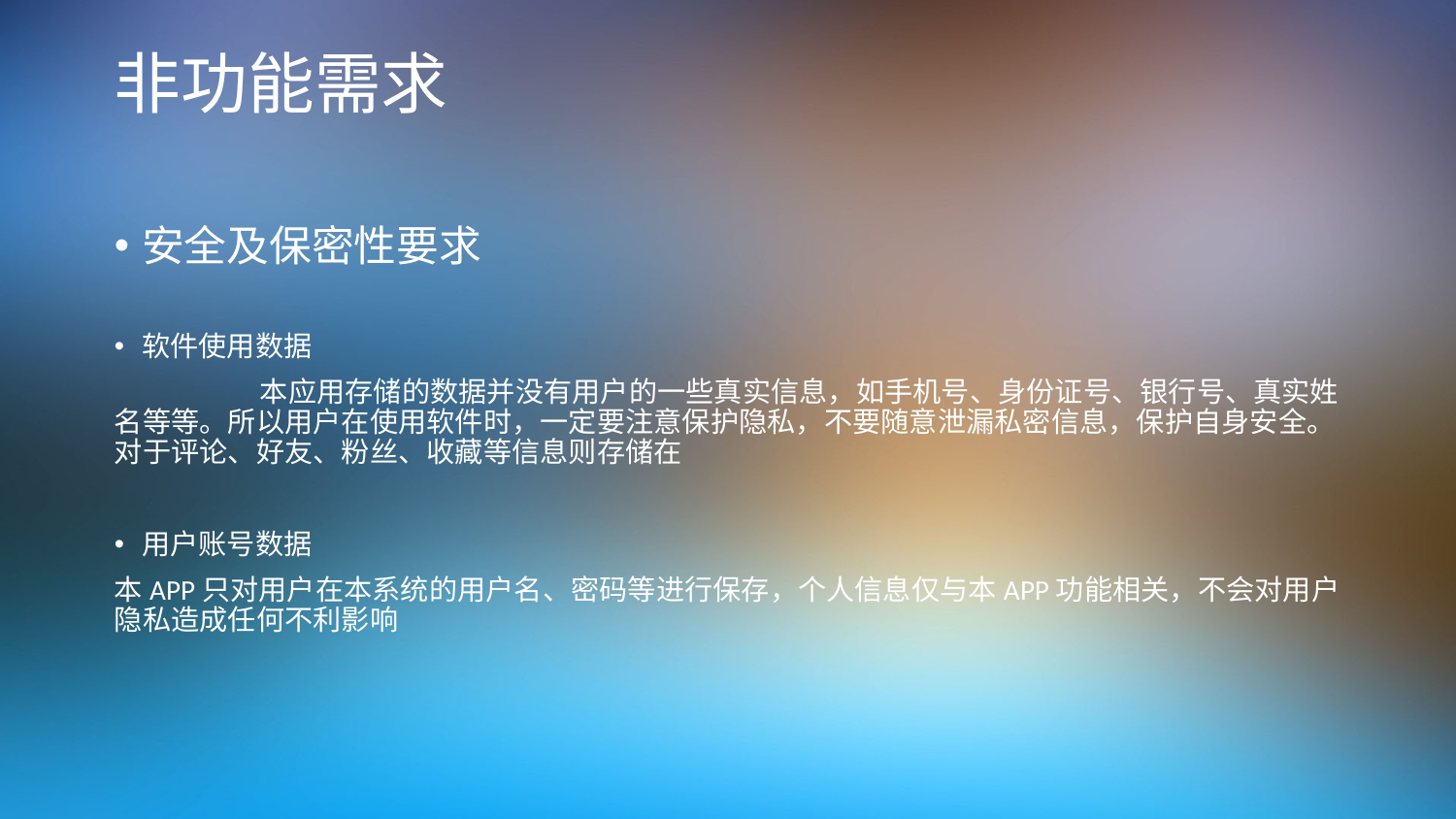

# 非功能需求
安全及保密性要求

软件使用数据
	本应用存储的数据并没有用户的一些真实信息，如手机号、身份证号、银行号、真实姓名等等。所以用户在使用软件时，一定要注意保护隐私，不要随意泄漏私密信息，保护自身安全。对于评论、好友、粉丝、收藏等信息则存储在

用户账号数据
本APP只对用户在本系统的用户名、密码等进行保存，个人信息仅与本APP功能相关，不会对用户隐私造成任何不利影响